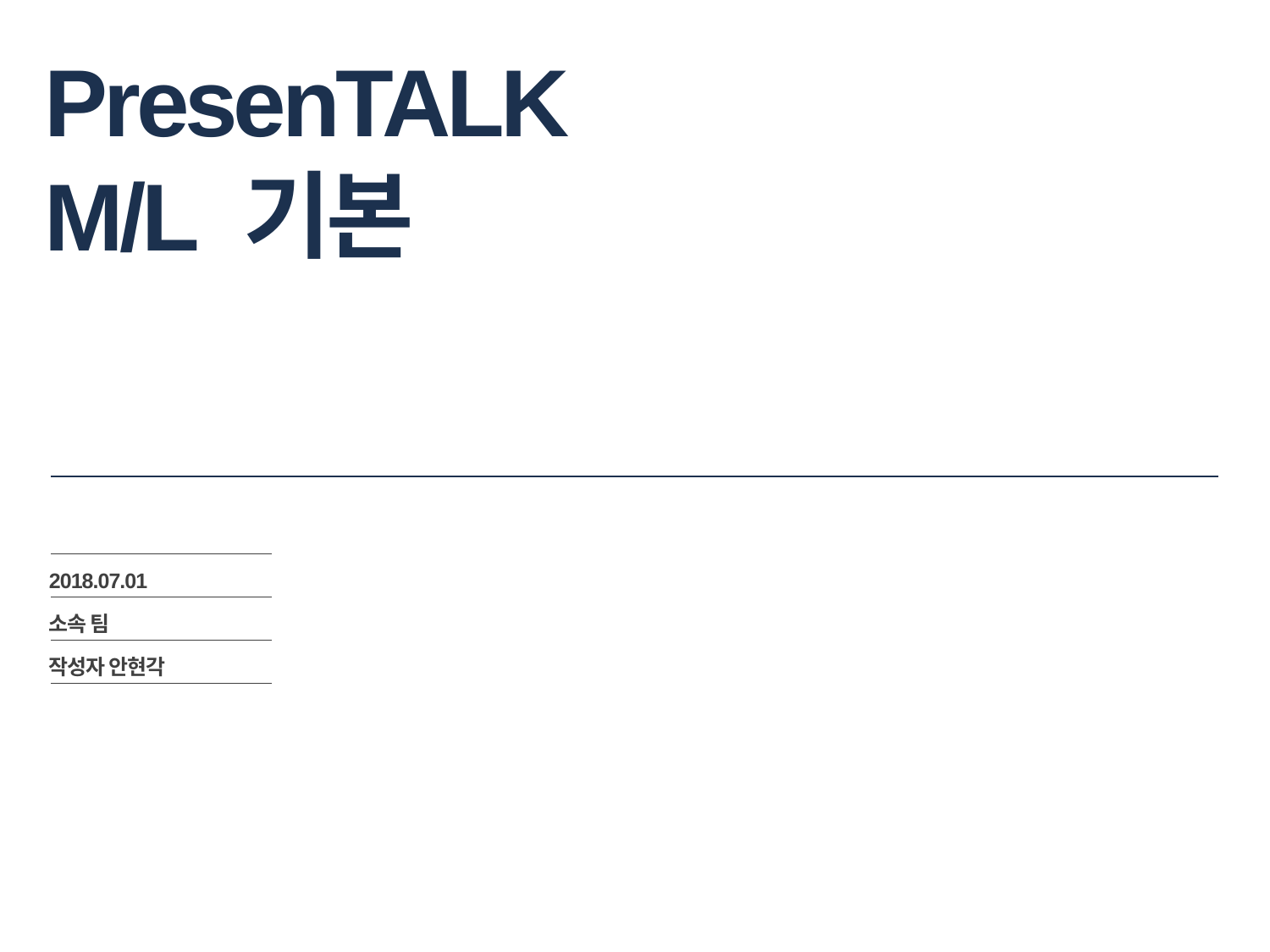

# PresenTALK M/L 기본
2018.07.01
소속 팀
작성자 안현각